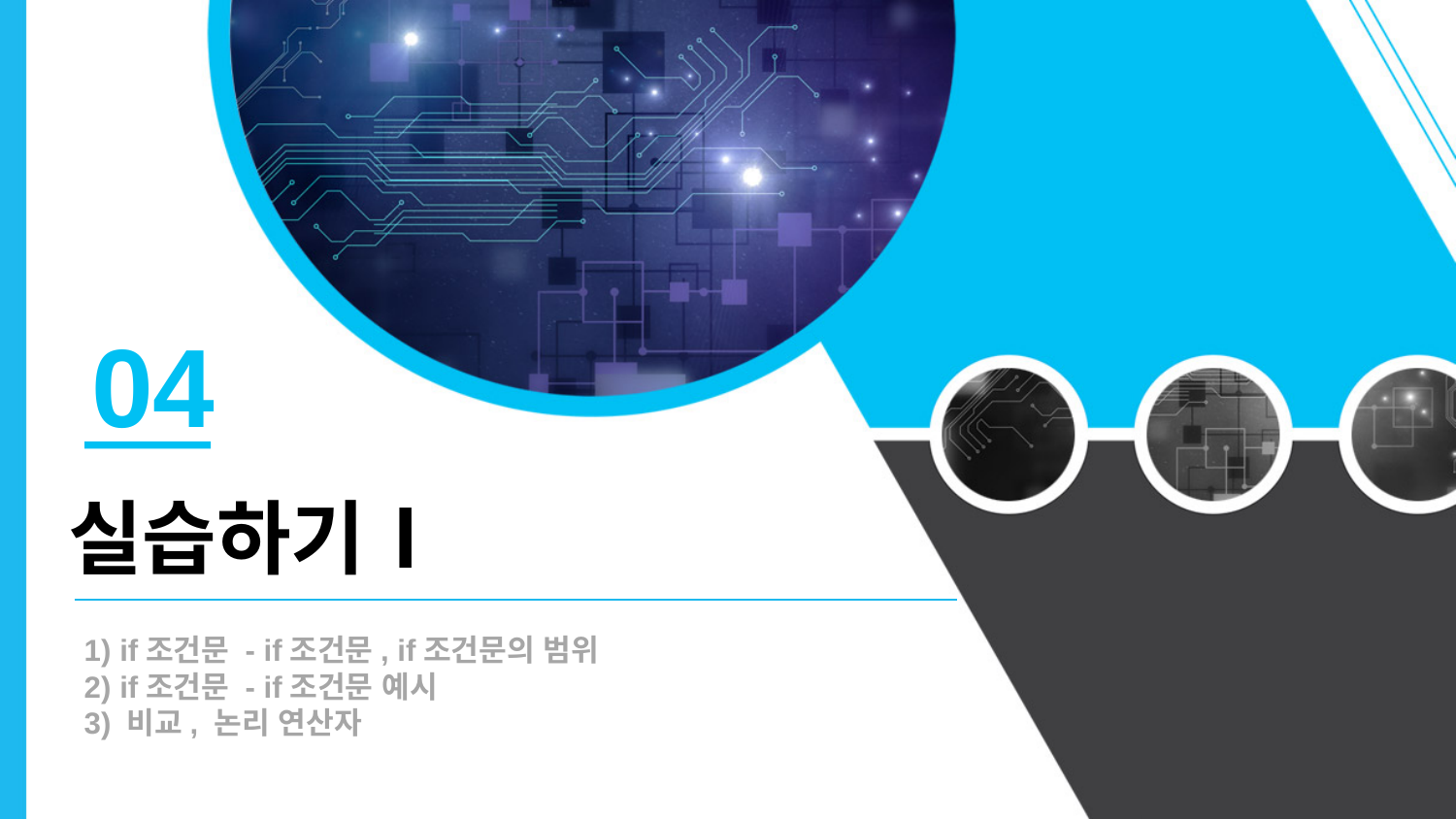

04

실습하기Ⅰ
1) if조건문 - if조건문, if조건문의 범위
2) if조건문 - if조건문 예시
3) 비교, 논리 연산자